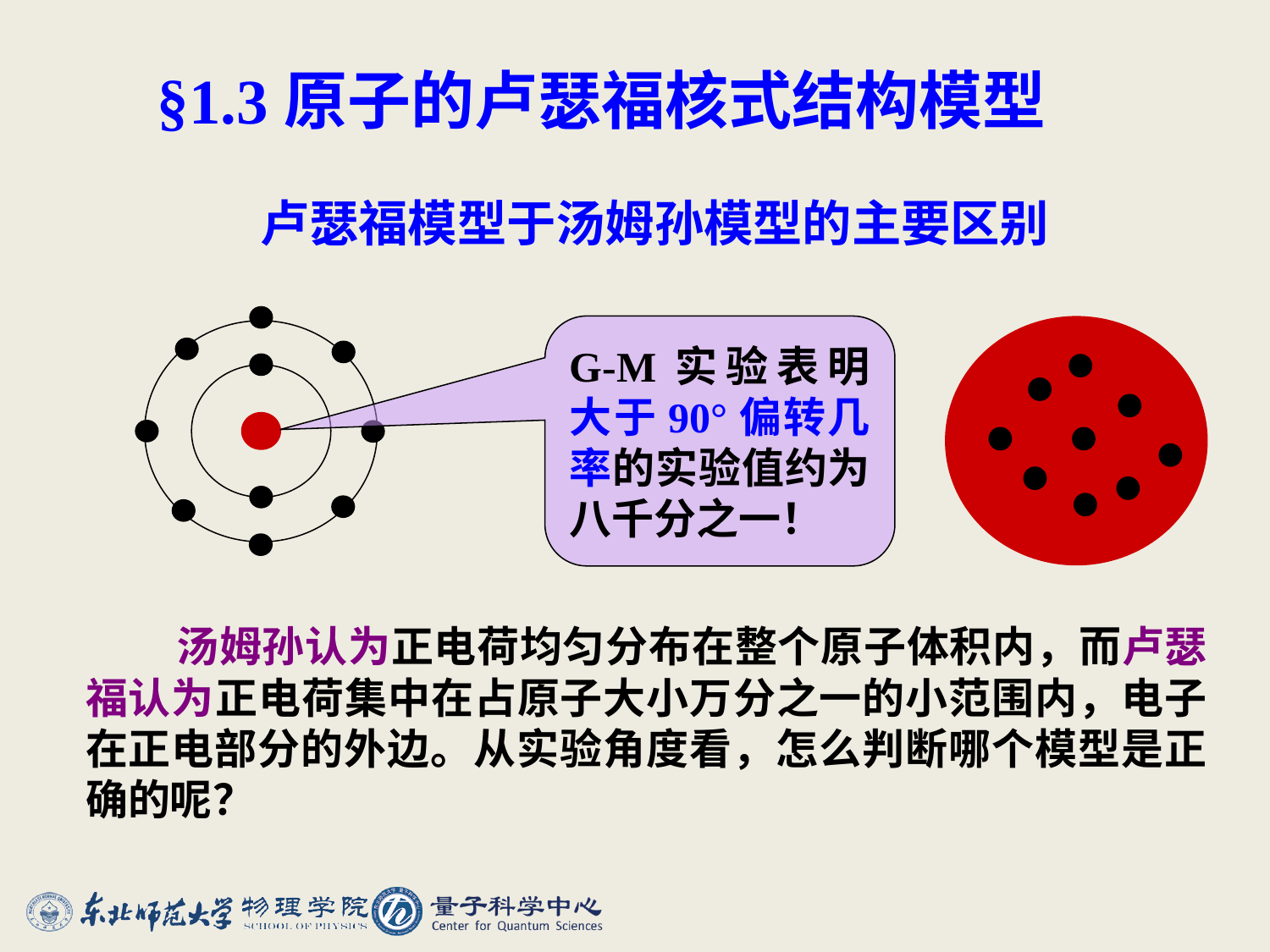

# §1.3原子的卢瑟福核式结构模型
卢瑟福模型于汤姆孙模型的主要区别

G-M实验表明大于90°偏转几率的实验值约为八千分之一！

         汤姆孙认为正电荷均匀分布在整个原子体积内，而卢瑟福认为正电荷集中在占原子大小万分之一的小范围内，电子在正电部分的外边。从实验角度看，怎么判断哪个模型是正确的呢？